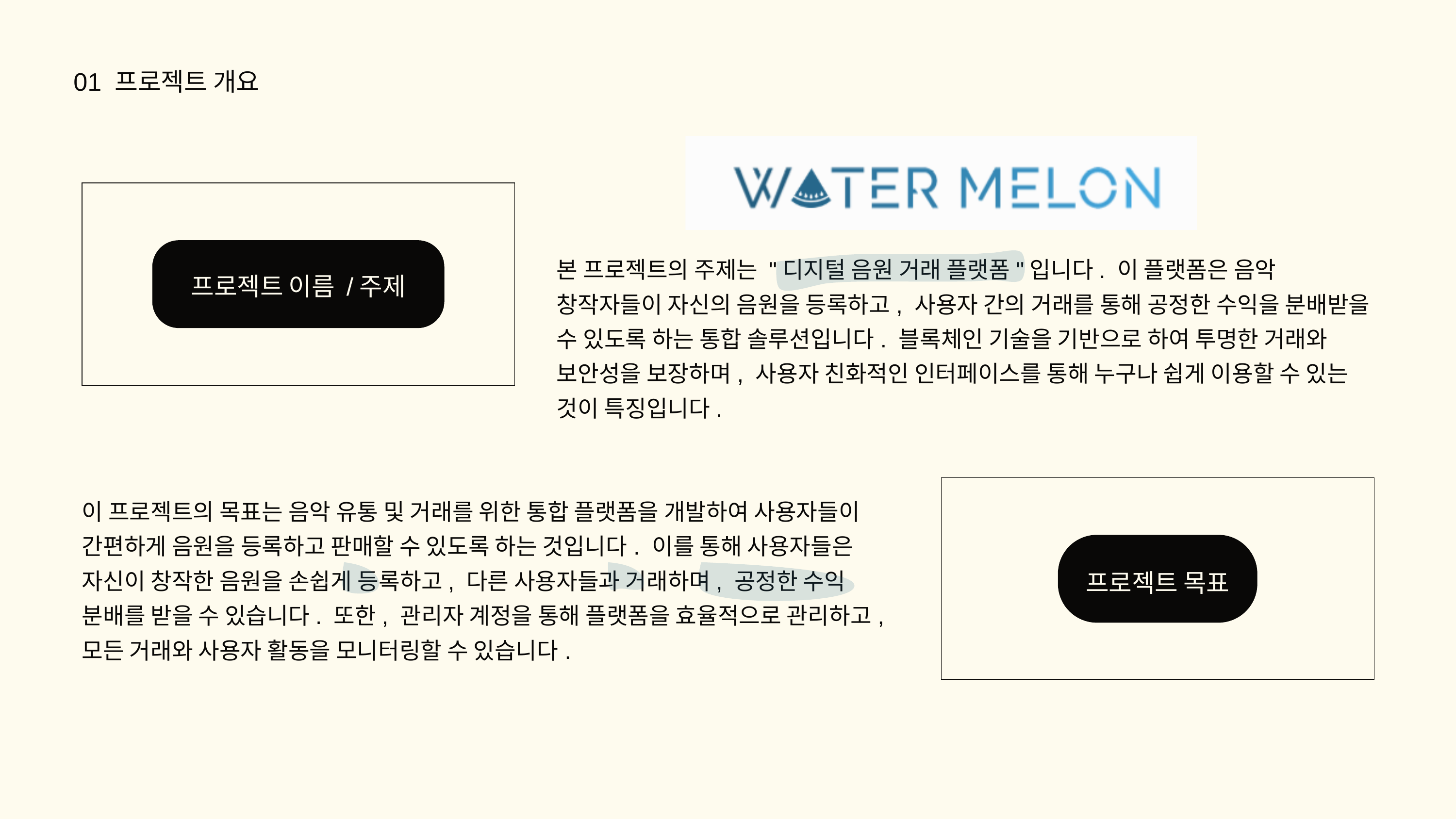

01 프로젝트 개요

본 프로젝트의 주제는 "디지털 음원 거래 플랫폼"입니다. 이 플랫폼은 음악 창작자들이 자신의 음원을 등록하고, 사용자 간의 거래를 통해 공정한 수익을 분배받을 수 있도록 하는 통합 솔루션입니다. 블록체인 기술을 기반으로 하여 투명한 거래와 보안성을 보장하며, 사용자 친화적인 인터페이스를 통해 누구나 쉽게 이용할 수 있는 것이 특징입니다.

프로젝트 이름 /주제

이 프로젝트의 목표는 음악 유통 및 거래를 위한 통합 플랫폼을 개발하여 사용자들이 간편하게 음원을 등록하고 판매할 수 있도록 하는 것입니다. 이를 통해 사용자들은 자신이 창작한 음원을 손쉽게 등록하고, 다른 사용자들과 거래하며, 공정한 수익 분배를 받을 수 있습니다. 또한, 관리자 계정을 통해 플랫폼을 효율적으로 관리하고, 모든 거래와 사용자 활동을 모니터링할 수 있습니다.

프로젝트 목표